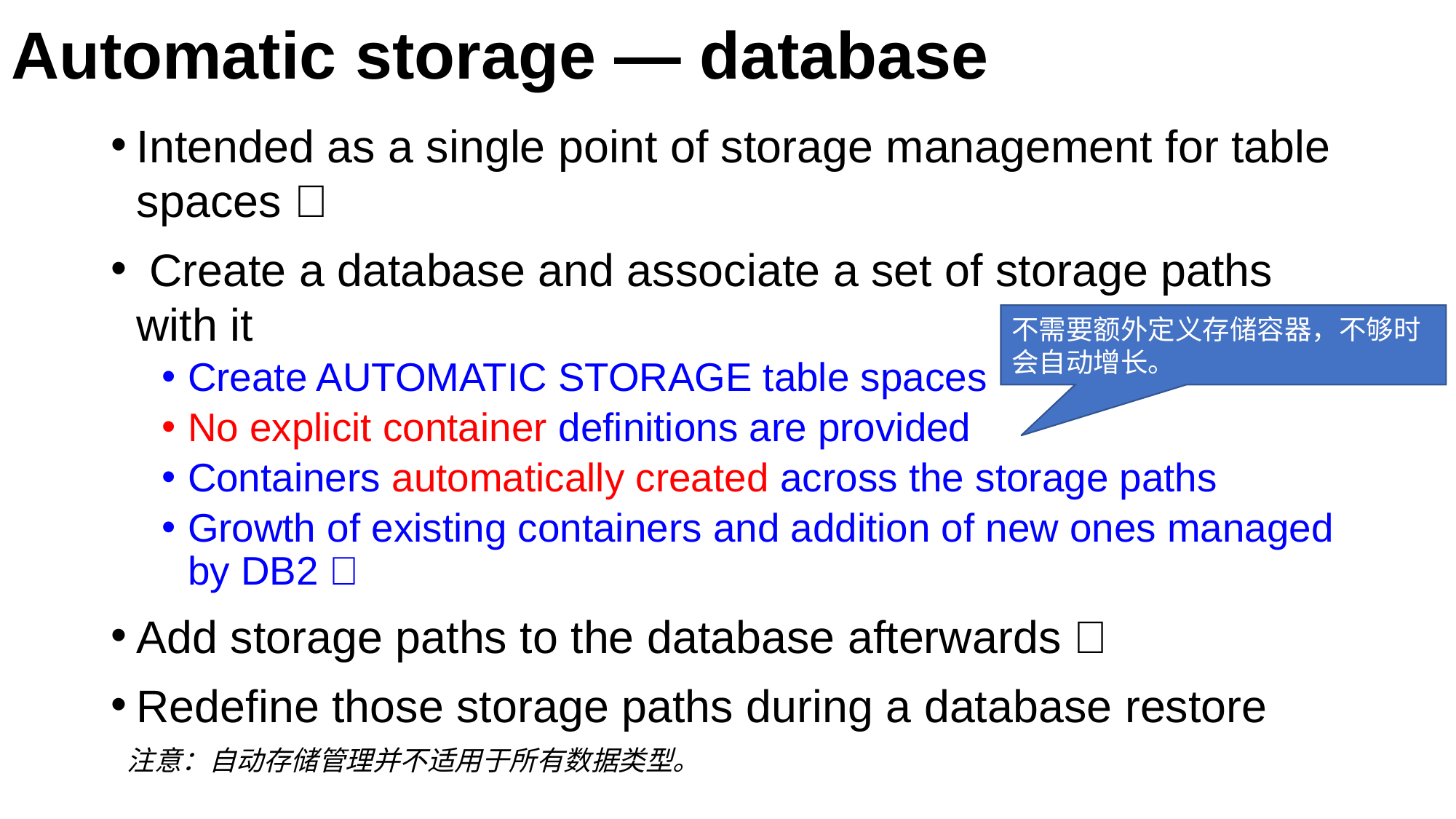

# Automatic storage — database
Intended as a single point of storage management for table spaces 􀂃
 Create a database and associate a set of storage paths with it
Create AUTOMATIC STORAGE table spaces
No explicit container definitions are provided
Containers automatically created across the storage paths
Growth of existing containers and addition of new ones managed by DB2 􀂃
Add storage paths to the database afterwards 􀂃
Redefine those storage paths during a database restore
不需要额外定义存储容器，不够时会自动增长。
注意：自动存储管理并不适用于所有数据类型。